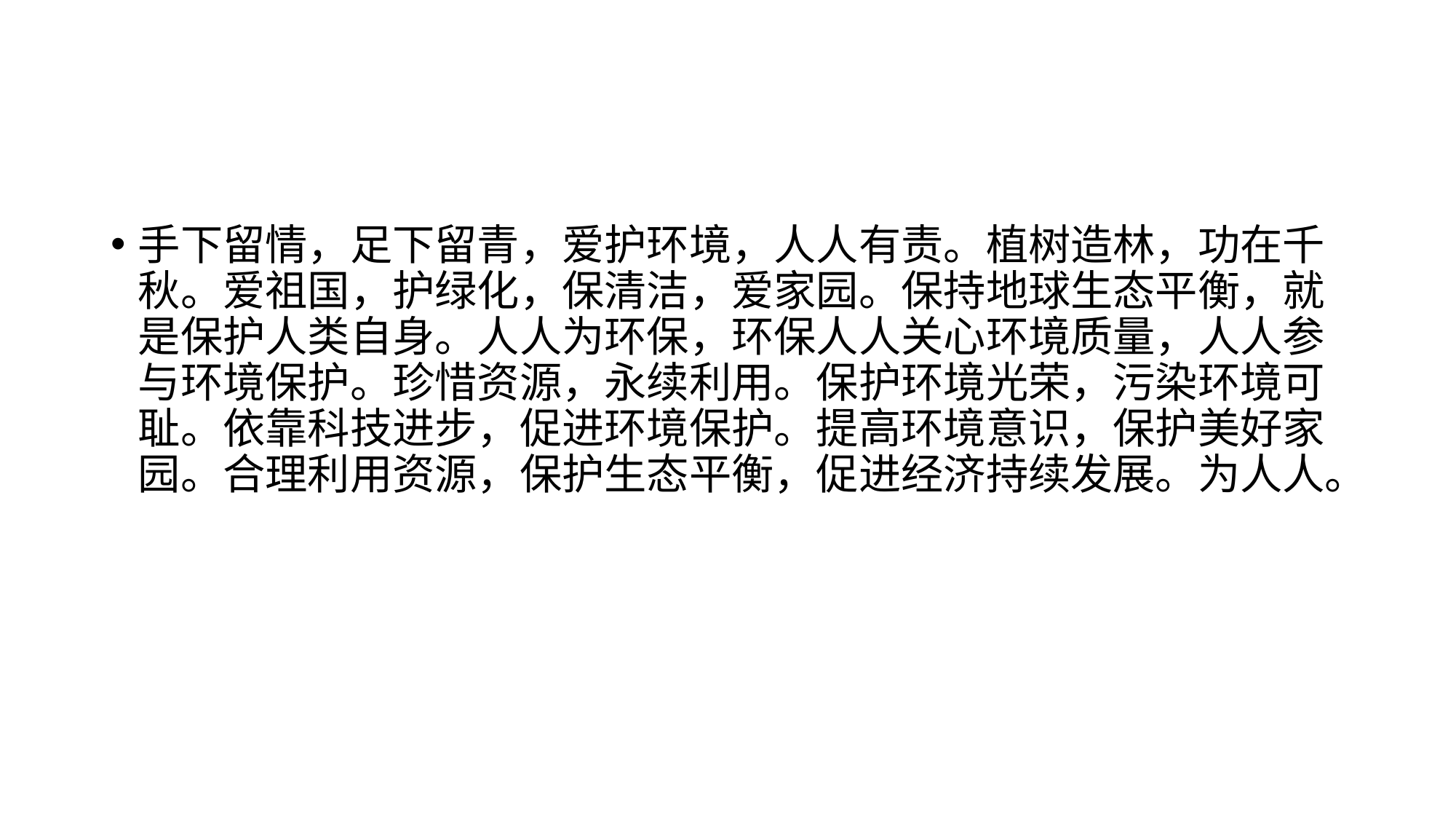

#
手下留情，足下留青，爱护环境，人人有责。植树造林，功在千秋。爱祖国，护绿化，保清洁，爱家园。保持地球生态平衡，就是保护人类自身。人人为环保，环保人人关心环境质量，人人参与环境保护。珍惜资源，永续利用。保护环境光荣，污染环境可耻。依靠科技进步，促进环境保护。提高环境意识，保护美好家园。合理利用资源，保护生态平衡，促进经济持续发展。为人人。